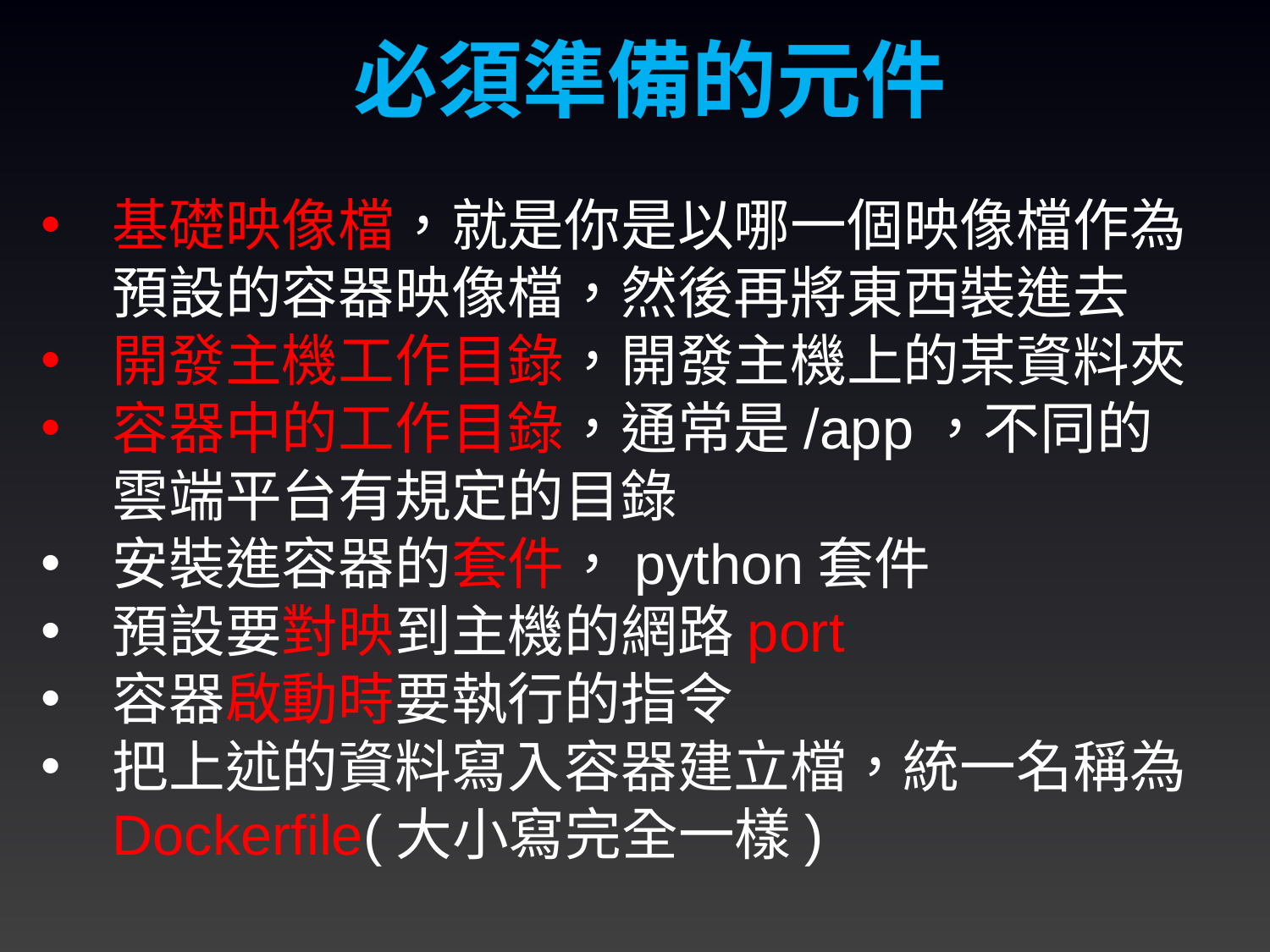

必須準備的元件
基礎映像檔，就是你是以哪一個映像檔作為預設的容器映像檔，然後再將東西裝進去
開發主機工作目錄，開發主機上的某資料夾
容器中的工作目錄，通常是/app，不同的雲端平台有規定的目錄
安裝進容器的套件，python套件
預設要對映到主機的網路port
容器啟動時要執行的指令
把上述的資料寫入容器建立檔，統一名稱為Dockerfile(大小寫完全一樣)